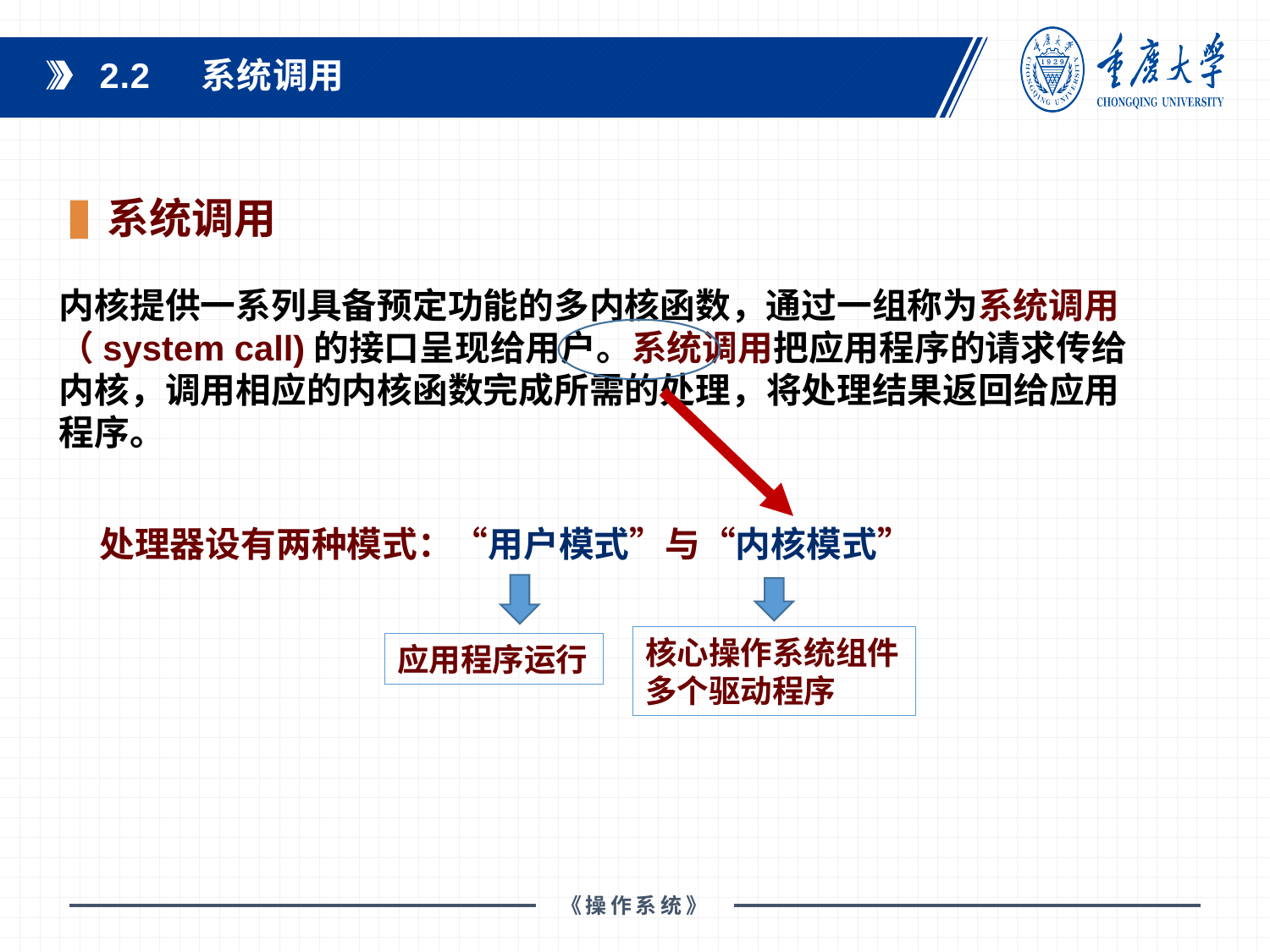

2.2    系统调用

系统调用

内核提供一系列具备预定功能的多内核函数，通过一组称为系统调用（system call)的接口呈现给用户。系统调用把应用程序的请求传给内核，调用相应的内核函数完成所需的处理，将处理结果返回给应用程序。

处理器设有两种模式：“用户模式”与“内核模式”

核心操作系统组件
多个驱动程序
应用程序运行